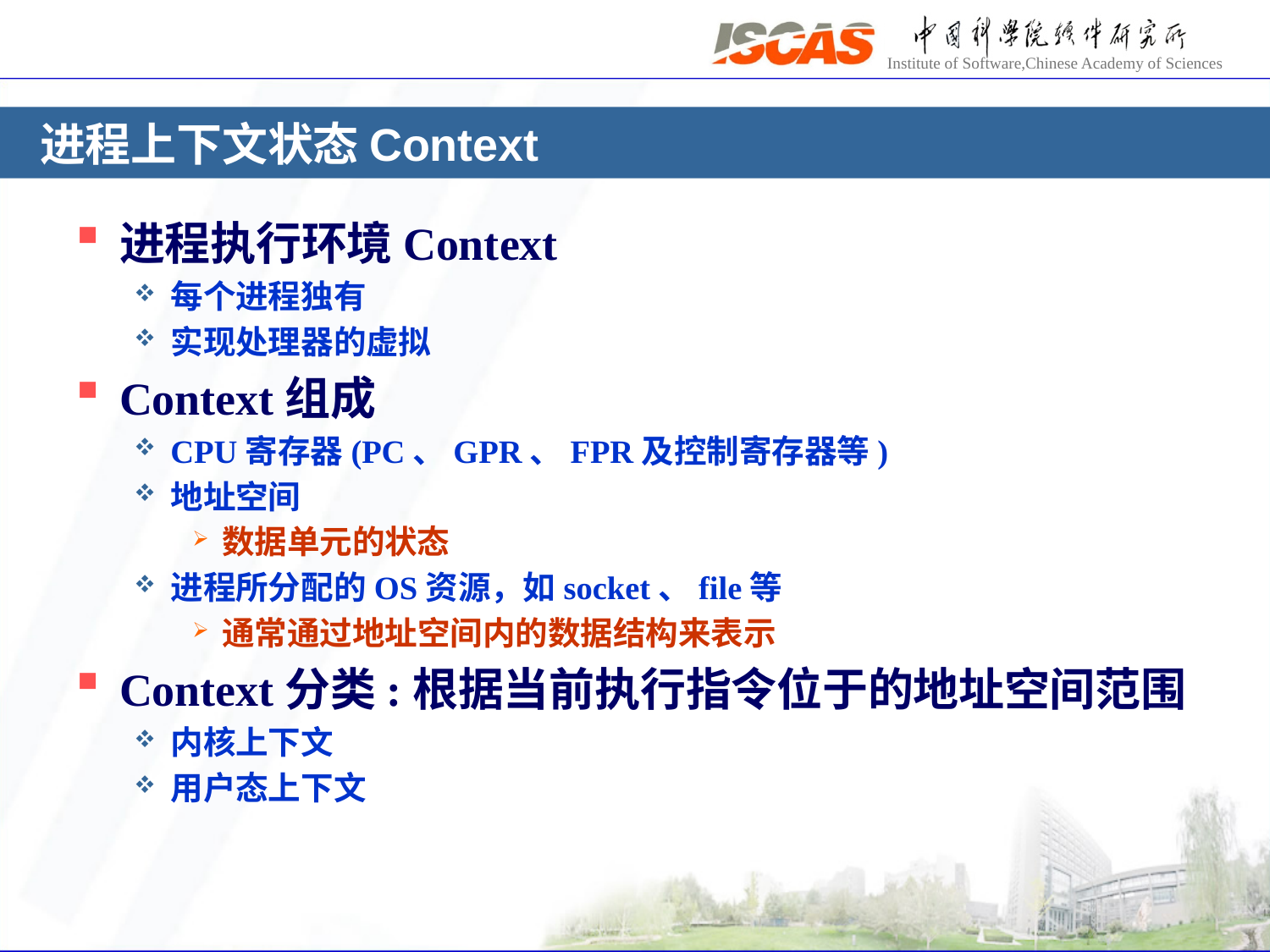

# 进程上下文状态Context
进程执行环境Context
每个进程独有
实现处理器的虚拟
Context组成
CPU寄存器(PC、GPR、FPR及控制寄存器等)
地址空间
数据单元的状态
进程所分配的OS资源，如socket、file等
通常通过地址空间内的数据结构来表示
Context分类:根据当前执行指令位于的地址空间范围
内核上下文
用户态上下文